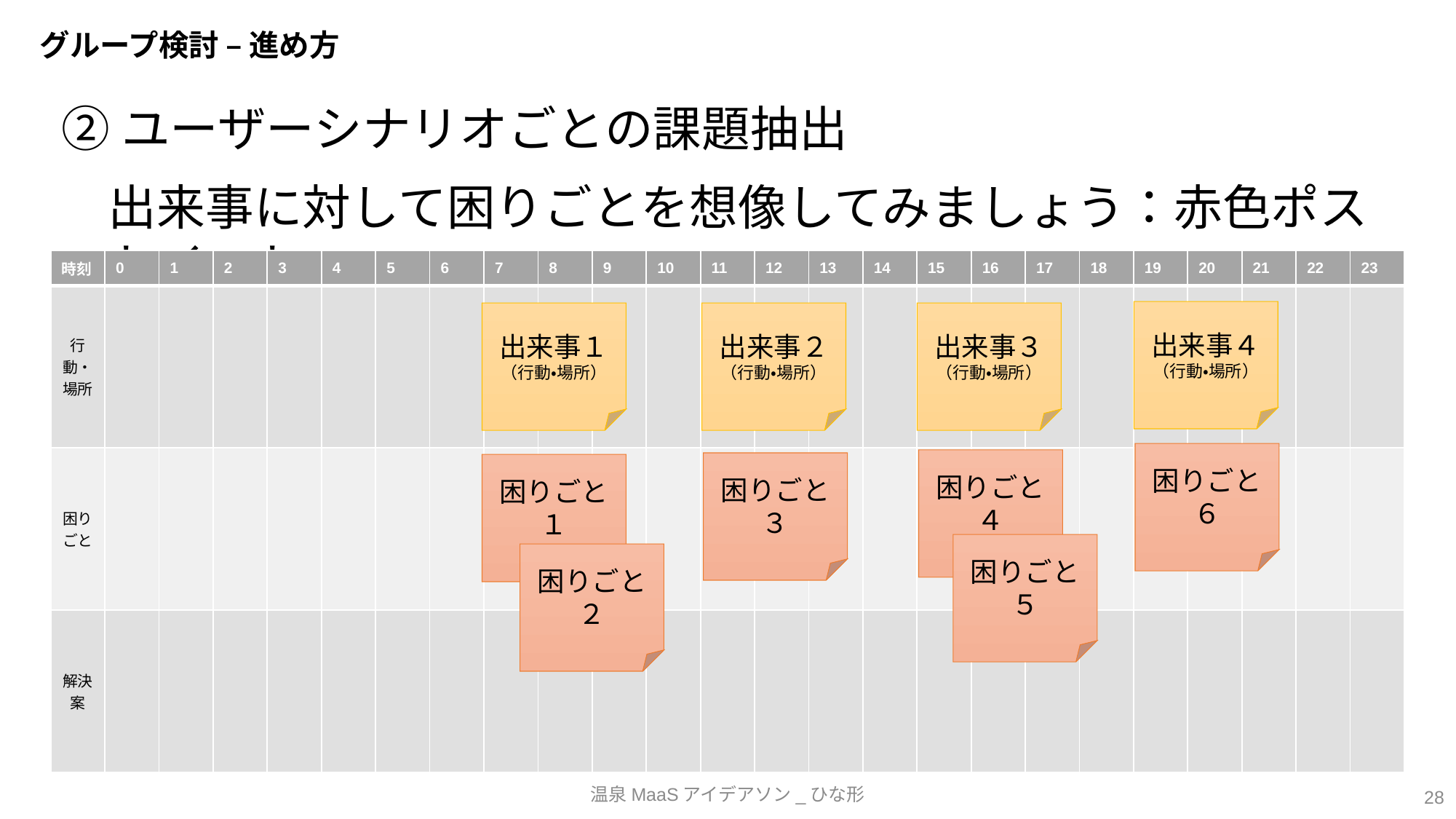

# グループ検討 – 進め方
②ユーザーシナリオごとの課題抽出
出来事に対して困りごとを想像してみましょう：赤色ポストイット
| 時刻 | 0 | 1 | 2 | 3 | 4 | 5 | 6 | 7 | 8 | 9 | 10 | 11 | 12 | 13 | 14 | 15 | 16 | 17 | 18 | 19 | 20 | 21 | 22 | 23 |
| --- | --- | --- | --- | --- | --- | --- | --- | --- | --- | --- | --- | --- | --- | --- | --- | --- | --- | --- | --- | --- | --- | --- | --- | --- |
| 行動・場所 |  |  |  |  |  |  |  |  |  |  |  |  |  |  |  |  |  |  |  |  |  |  |  |  |
| 困りごと |  |  |  |  |  |  |  |  |  |  |  |  |  |  |  |  |  |  |  |  |  |  |  |  |
| 解決案 |  |  |  |  |  |  |  |  |  |  |  |  |  |  |  |  |  |  |  |  |  |  |  |  |
出来事４
（行動・場所）
出来事１
（行動・場所）
出来事２
（行動・場所）
出来事３
（行動・場所）
困りごと
６
困りごと
４
困りごと
３
困りごと
１
困りごと
５
困りごと
２
温泉MaaSアイデアソン_ひな形
28